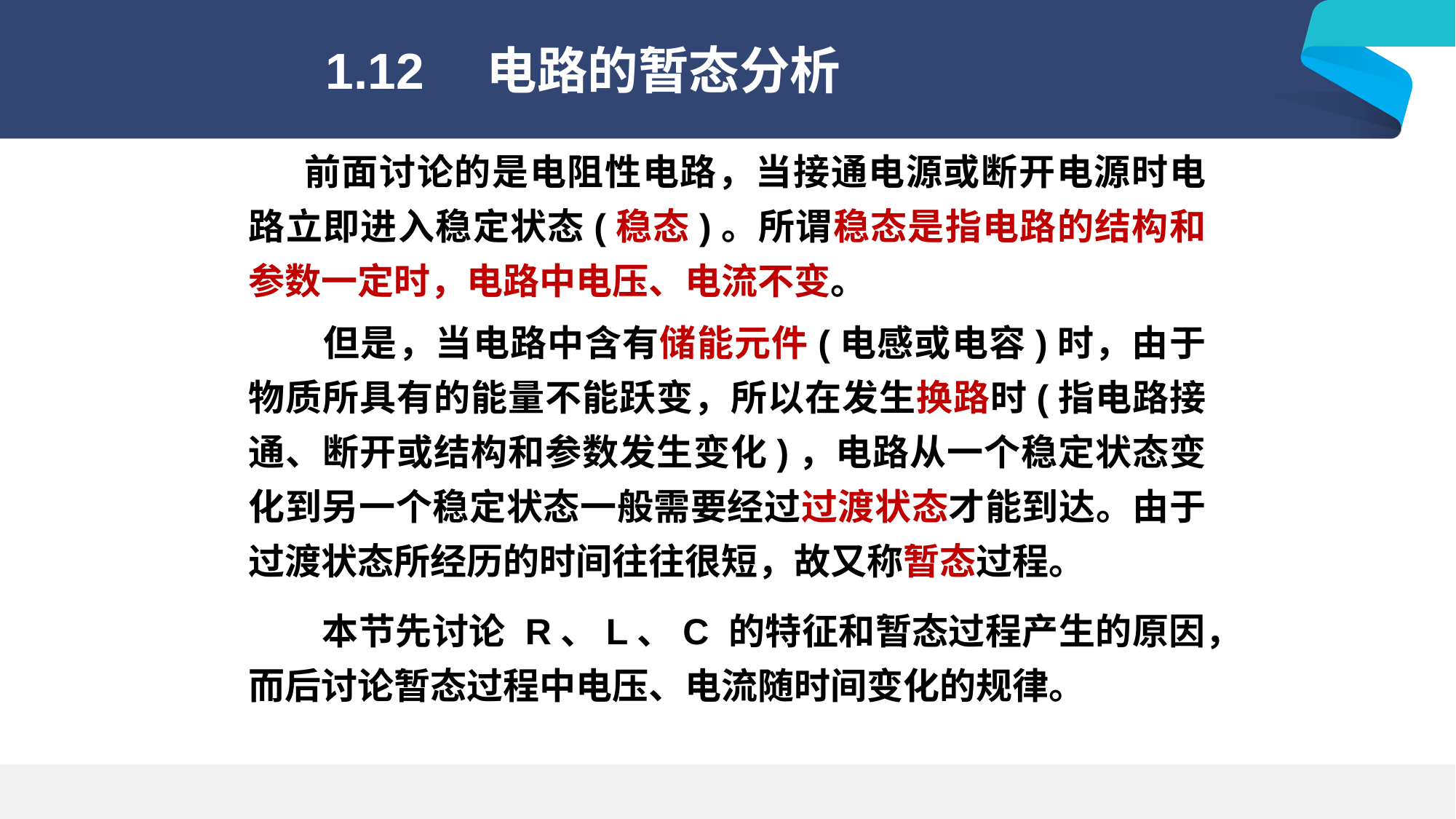

# 1.12　电路的暂态分析
    前面讨论的是电阻性电路，当接通电源或断开电源时电路立即进入稳定状态(稳态)。所谓稳态是指电路的结构和参数一定时，电路中电压、电流不变。
　　但是，当电路中含有储能元件(电感或电容)时，由于物质所具有的能量不能跃变，所以在发生换路时(指电路接通、断开或结构和参数发生变化)，电路从一个稳定状态变化到另一个稳定状态一般需要经过过渡状态才能到达。由于过渡状态所经历的时间往往很短，故又称暂态过程。
　　本节先讨论 R、L、C 的特征和暂态过程产生的原因，而后讨论暂态过程中电压、电流随时间变化的规律。